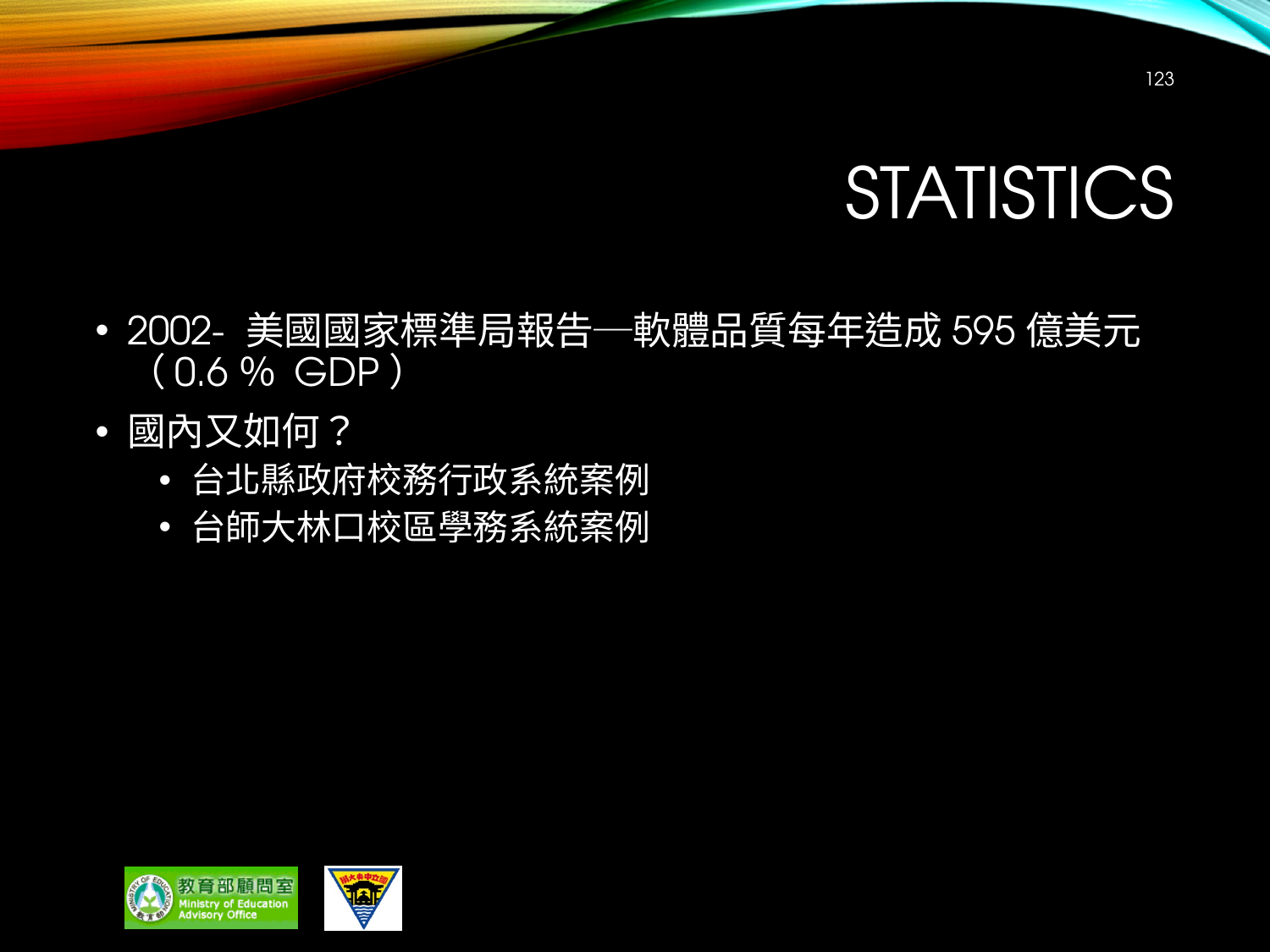

123
# Statistics
2002- 美國國家標準局報告─軟體品質每年造成595億美元 （0.6％ GDP）
國內又如何？
台北縣政府校務行政系統案例
台師大林口校區學務系統案例